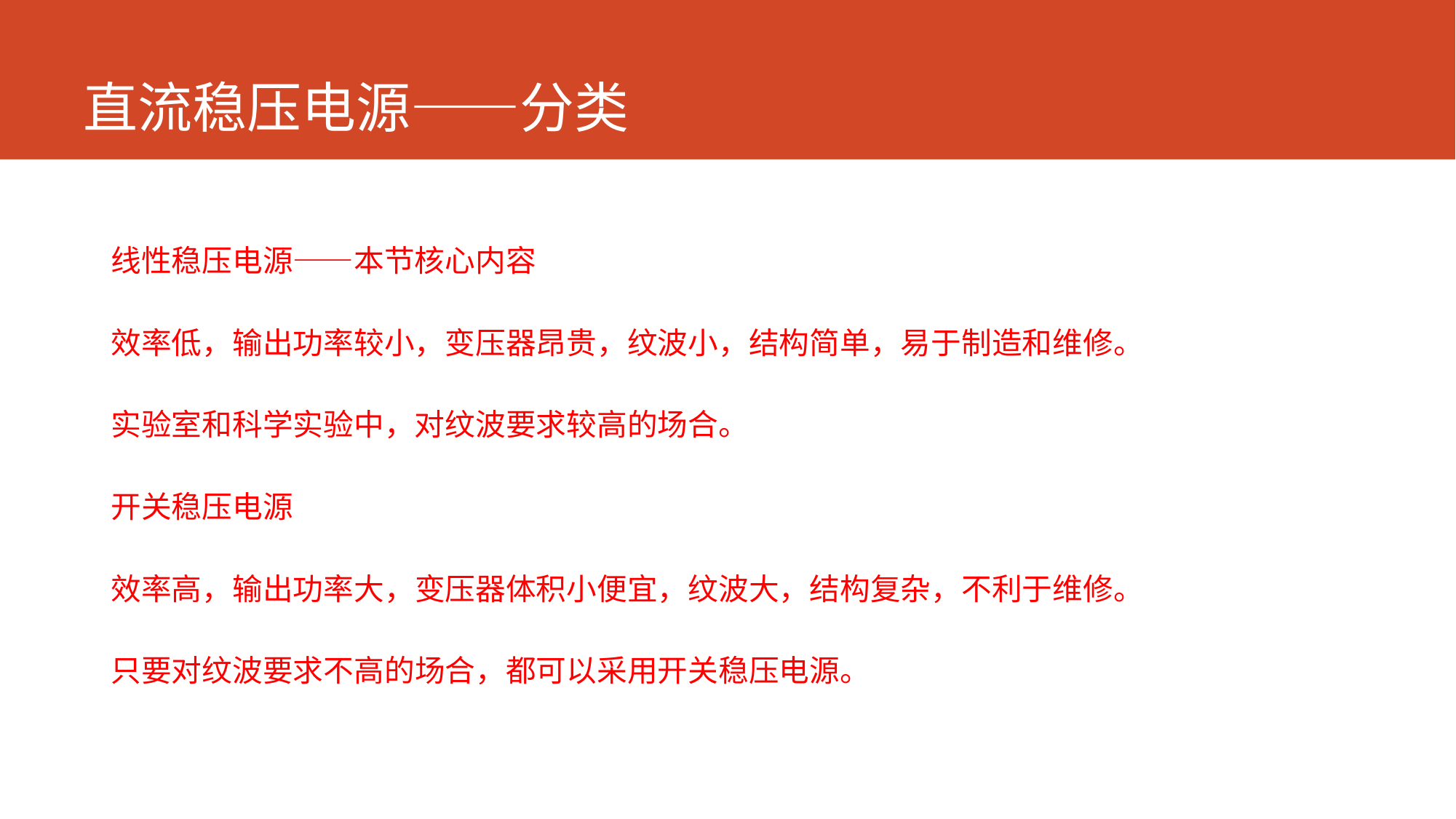

# 直流稳压电源——分类
线性稳压电源——本节核心内容
效率低，输出功率较小，变压器昂贵，纹波小，结构简单，易于制造和维修。
实验室和科学实验中，对纹波要求较高的场合。
开关稳压电源
效率高，输出功率大，变压器体积小便宜，纹波大，结构复杂，不利于维修。
只要对纹波要求不高的场合，都可以采用开关稳压电源。